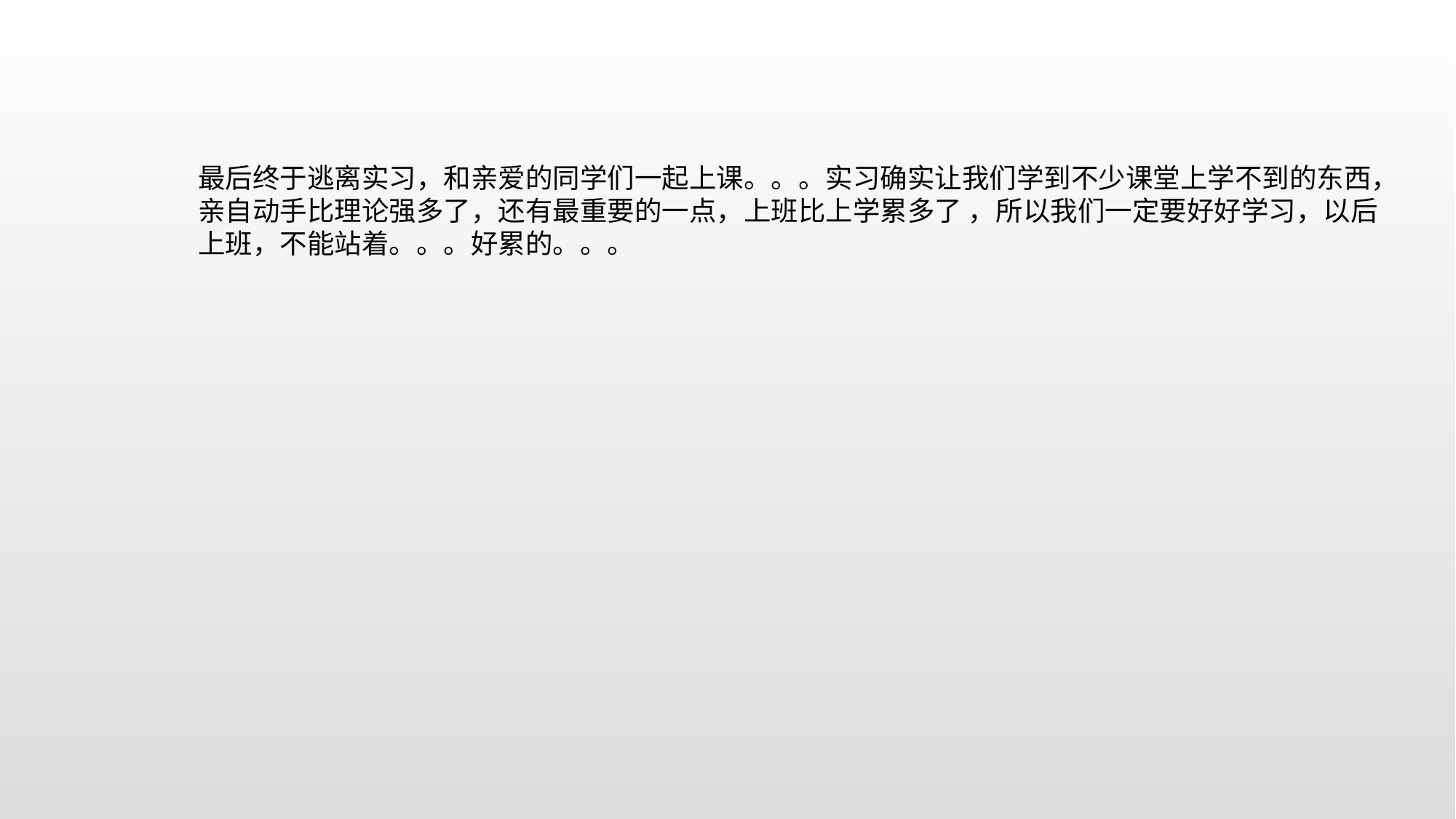

最后终于逃离实习，和亲爱的同学们一起上课。。。实习确实让我们学到不少课堂上学不到的东西，亲自动手比理论强多了，还有最重要的一点，上班比上学累多了 ，所以我们一定要好好学习，以后上班，不能站着。。。好累的。。。